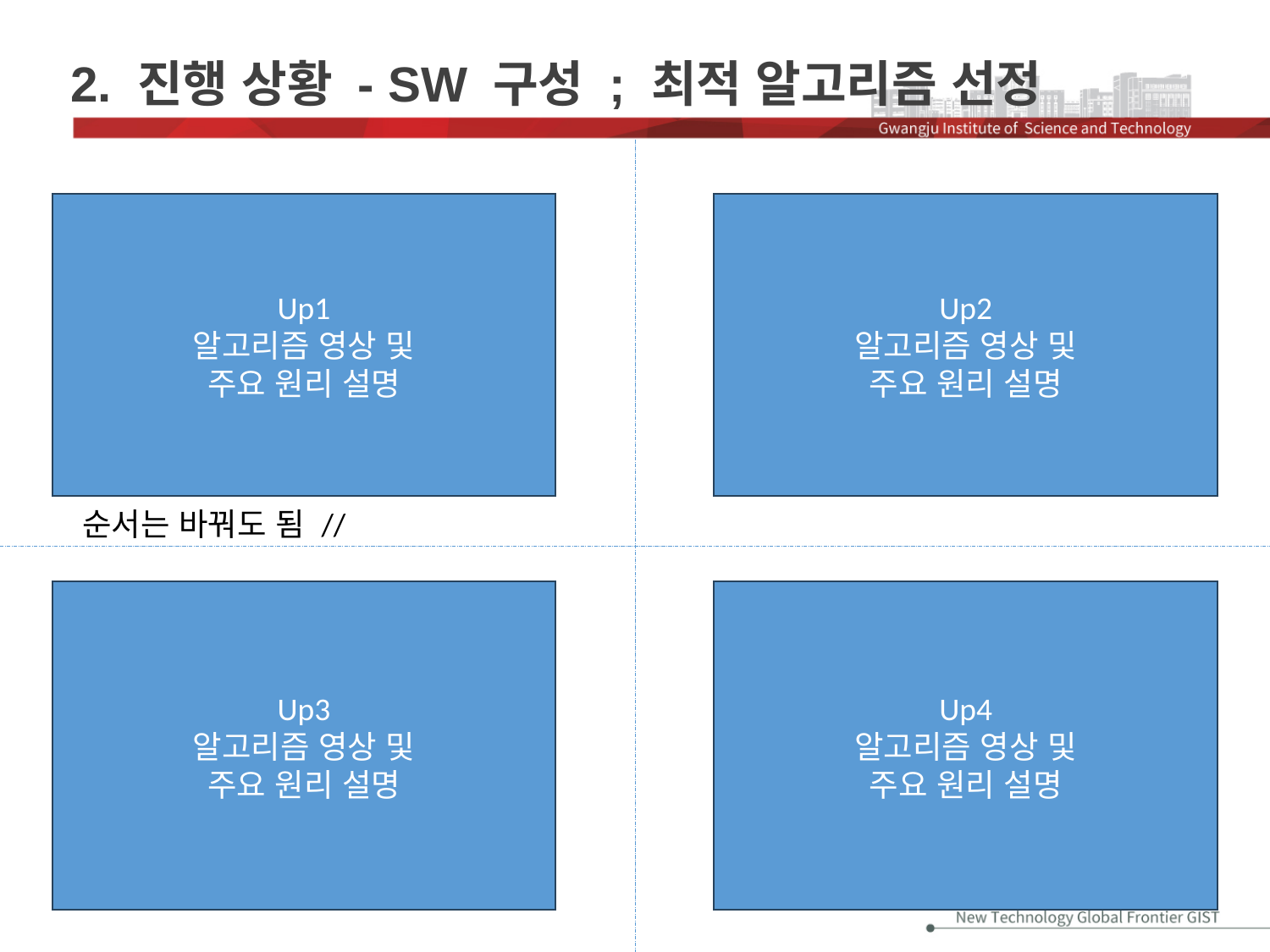

# 2. 진행 상황 - SW 구성 ; 최적 알고리즘 선정

Up1
알고리즘 영상 및
주요 원리 설명
Up2
알고리즘 영상 및
주요 원리 설명
순서는 바꿔도 됨 //
Up3
알고리즘 영상 및
주요 원리 설명
Up4
알고리즘 영상 및
주요 원리 설명